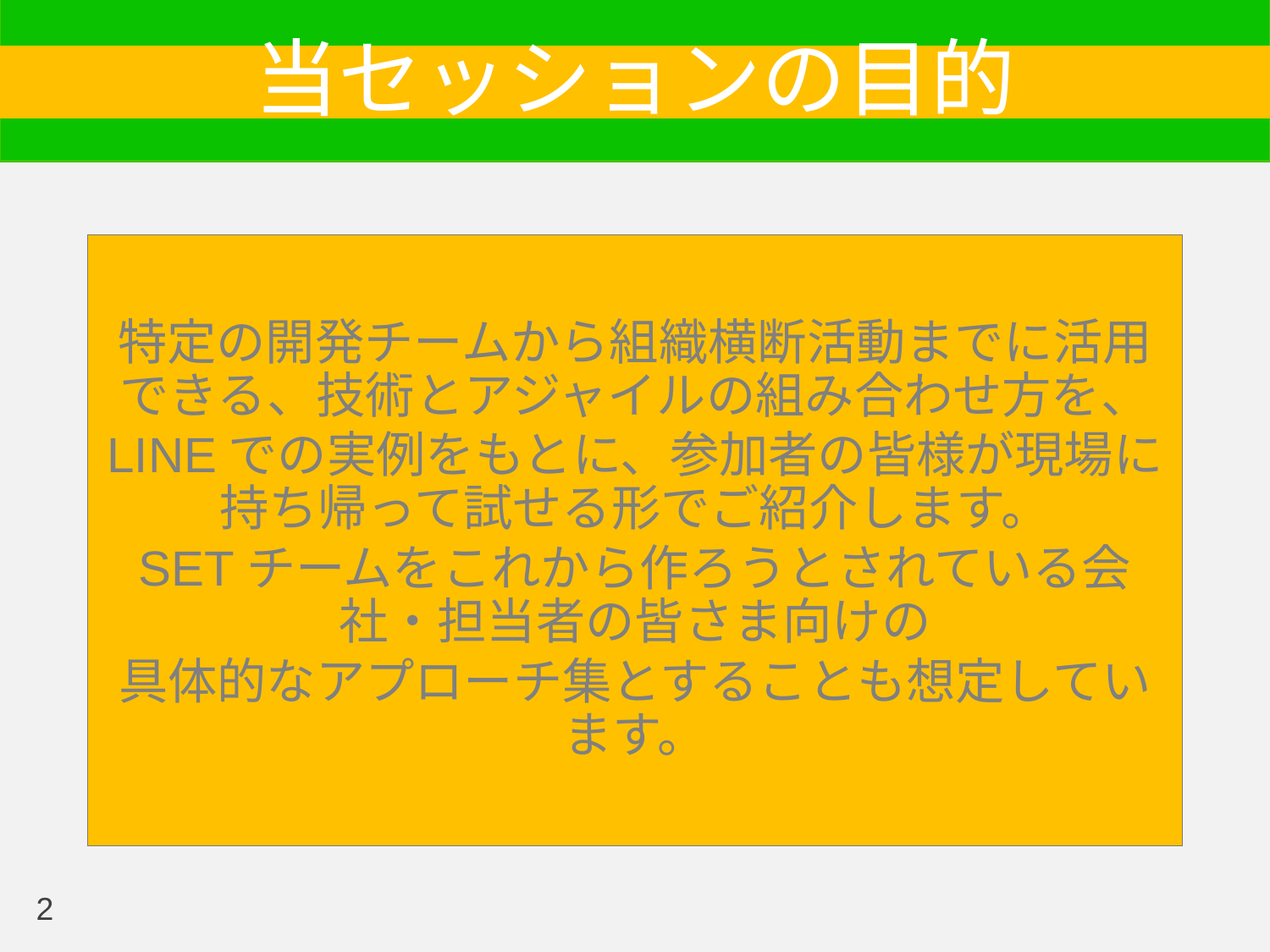

# 当セッションの目的
特定の開発チームから組織横断活動までに活用できる、技術とアジャイルの組み合わせ方を、
LINEでの実例をもとに、参加者の皆様が現場に持ち帰って試せる形でご紹介します。
SETチームをこれから作ろうとされている会社・担当者の皆さま向けの
具体的なアプローチ集とすることも想定しています。
2